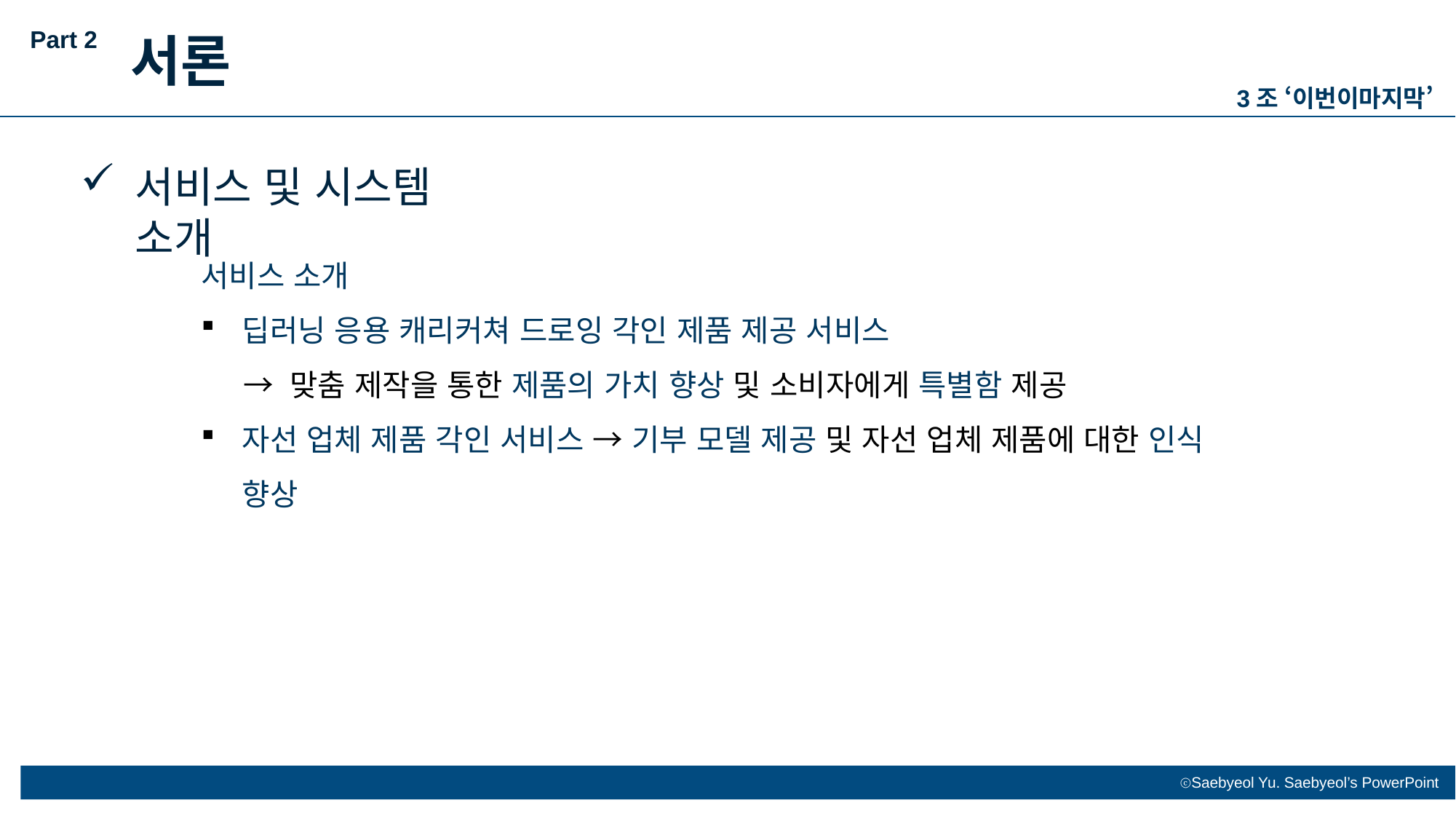

Part 2
서론
3조 ‘이번이마지막’
서비스 및 시스템 소개
서비스 소개
딥러닝 응용 캐리커쳐 드로잉 각인 제품 제공 서비스
     → 맞춤 제작을 통한 제품의 가치 향상 및 소비자에게 특별함 제공
자선 업체 제품 각인 서비스 → 기부 모델 제공 및 자선 업체 제품에 대한 인식 향상